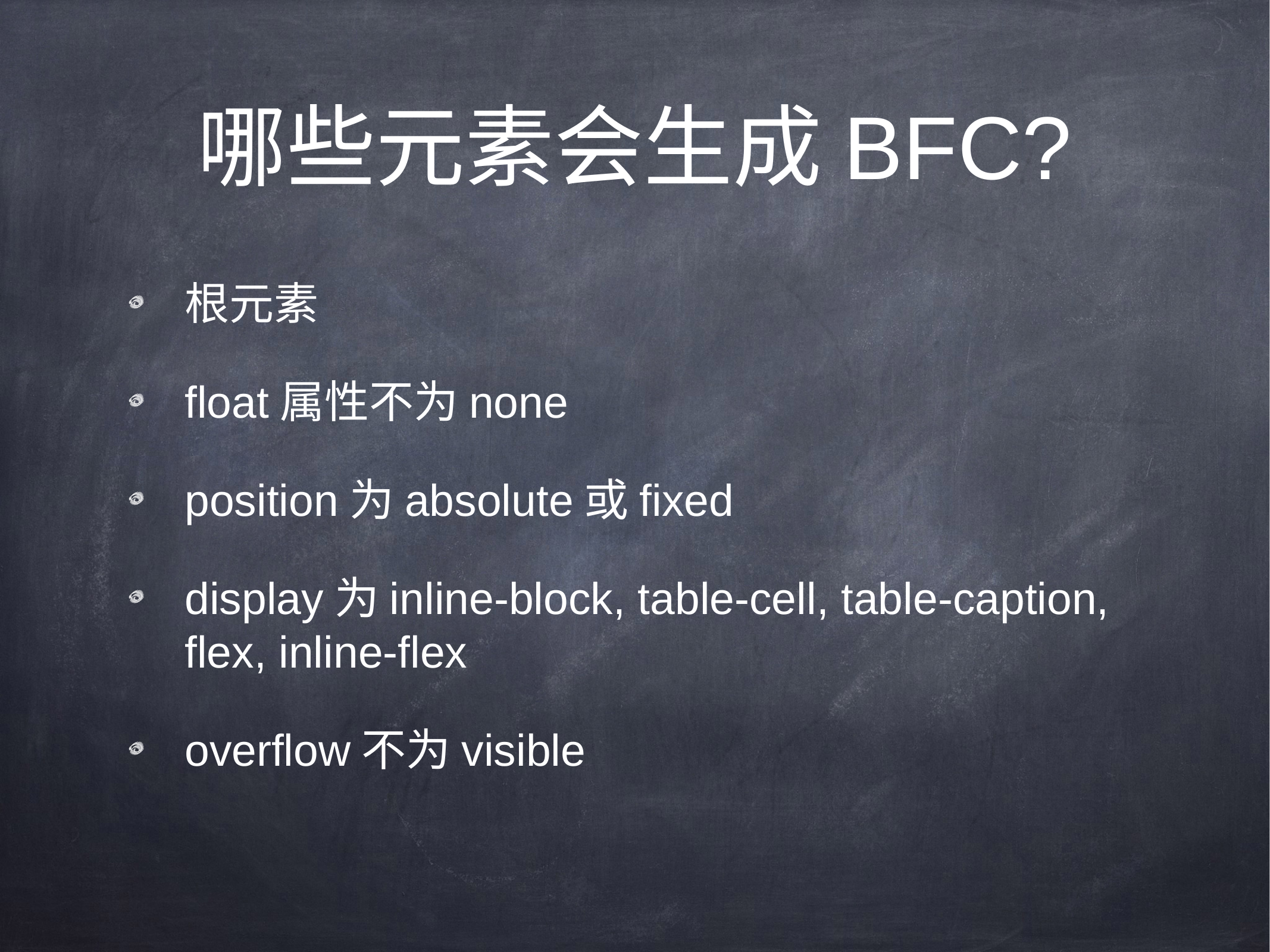

# 哪些元素会生成BFC?
根元素
float属性不为none
position为absolute或fixed
display为inline-block, table-cell, table-caption, flex, inline-flex
overflow不为visible